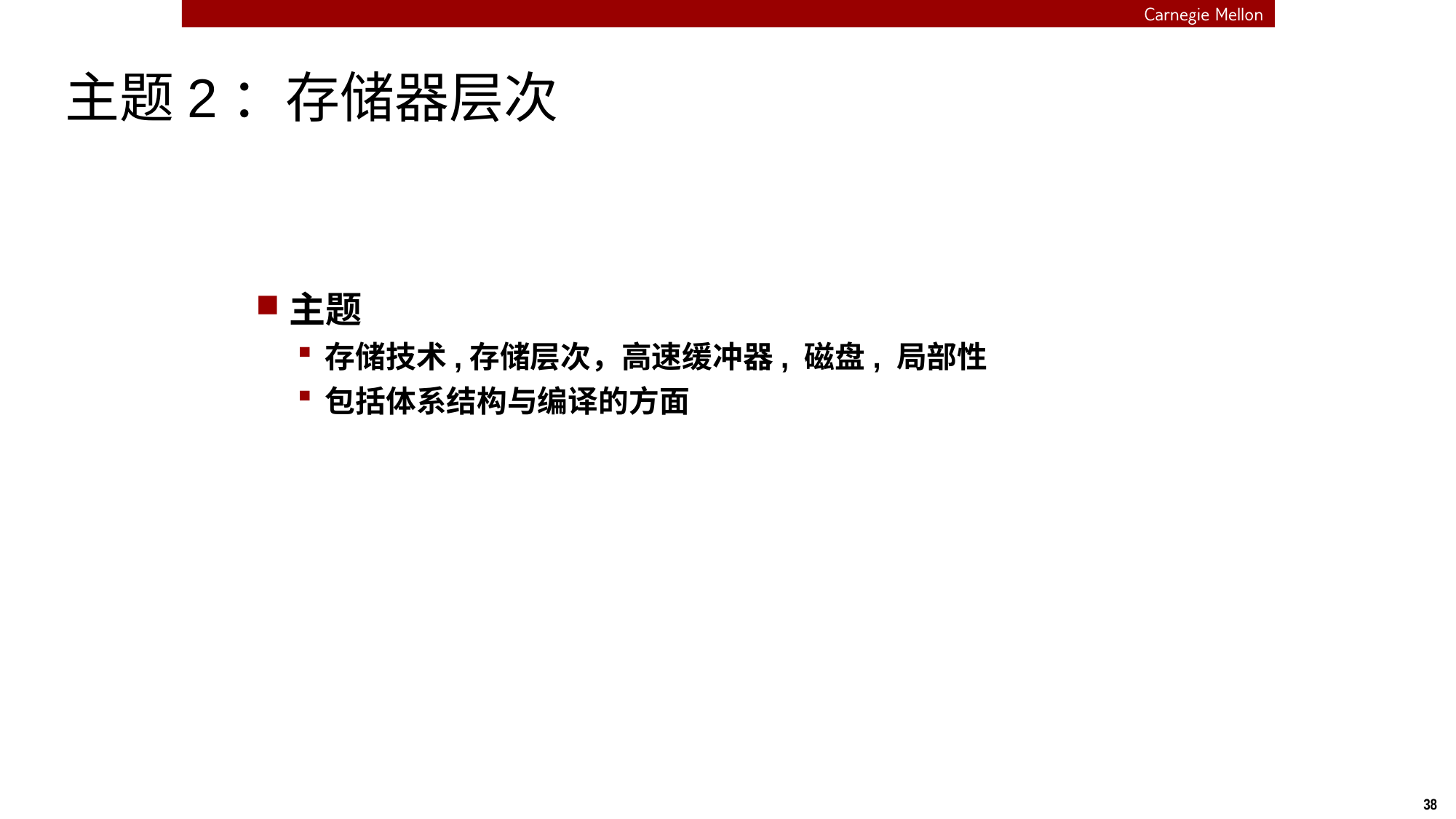

Carnegie Mellon
# 主题2：存储器层次
主题
存储技术,存储层次，高速缓冲器, 磁盘, 局部性
包括体系结构与编译的方面